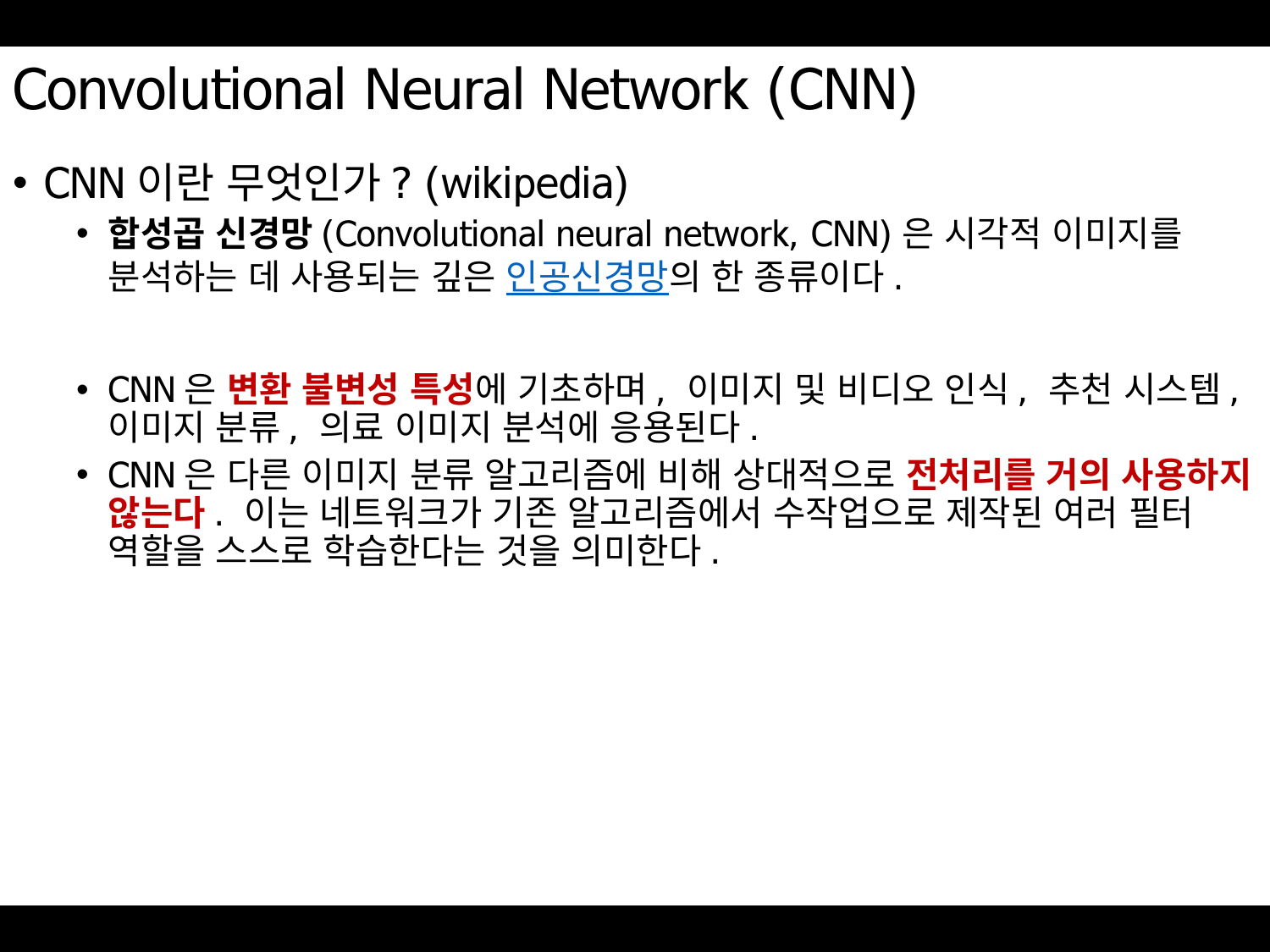

# Convolutional Neural Network (CNN)
CNN이란 무엇인가? (wikipedia)
합성곱 신경망(Convolutional neural network, CNN)은 시각적 이미지를 분석하는 데 사용되는 깊은 인공신경망의 한 종류이다.

CNN은 변환 불변성 특성에 기초하며, 이미지 및 비디오 인식, 추천 시스템, 이미지 분류, 의료 이미지 분석에 응용된다.
CNN은 다른 이미지 분류 알고리즘에 비해 상대적으로 전처리를 거의 사용하지 않는다. 이는 네트워크가 기존 알고리즘에서 수작업으로 제작된 여러 필터 역할을 스스로 학습한다는 것을 의미한다.